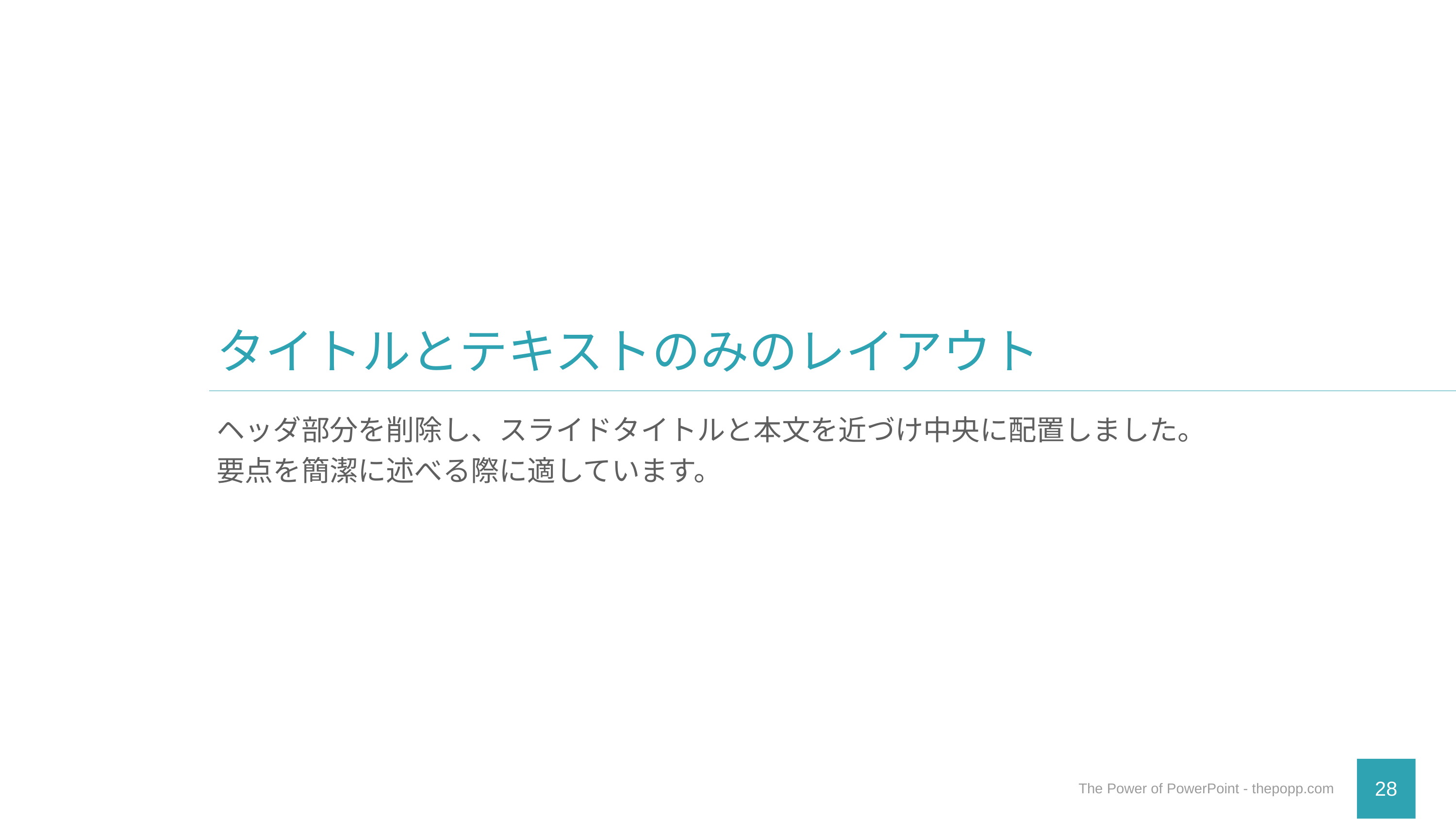

# タイトルとテキストのみのレイアウト
ヘッダ部分を削除し、スライドタイトルと本文を近づけ中央に配置しました。
要点を簡潔に述べる際に適しています。
The Power of PowerPoint - thepopp.com
28